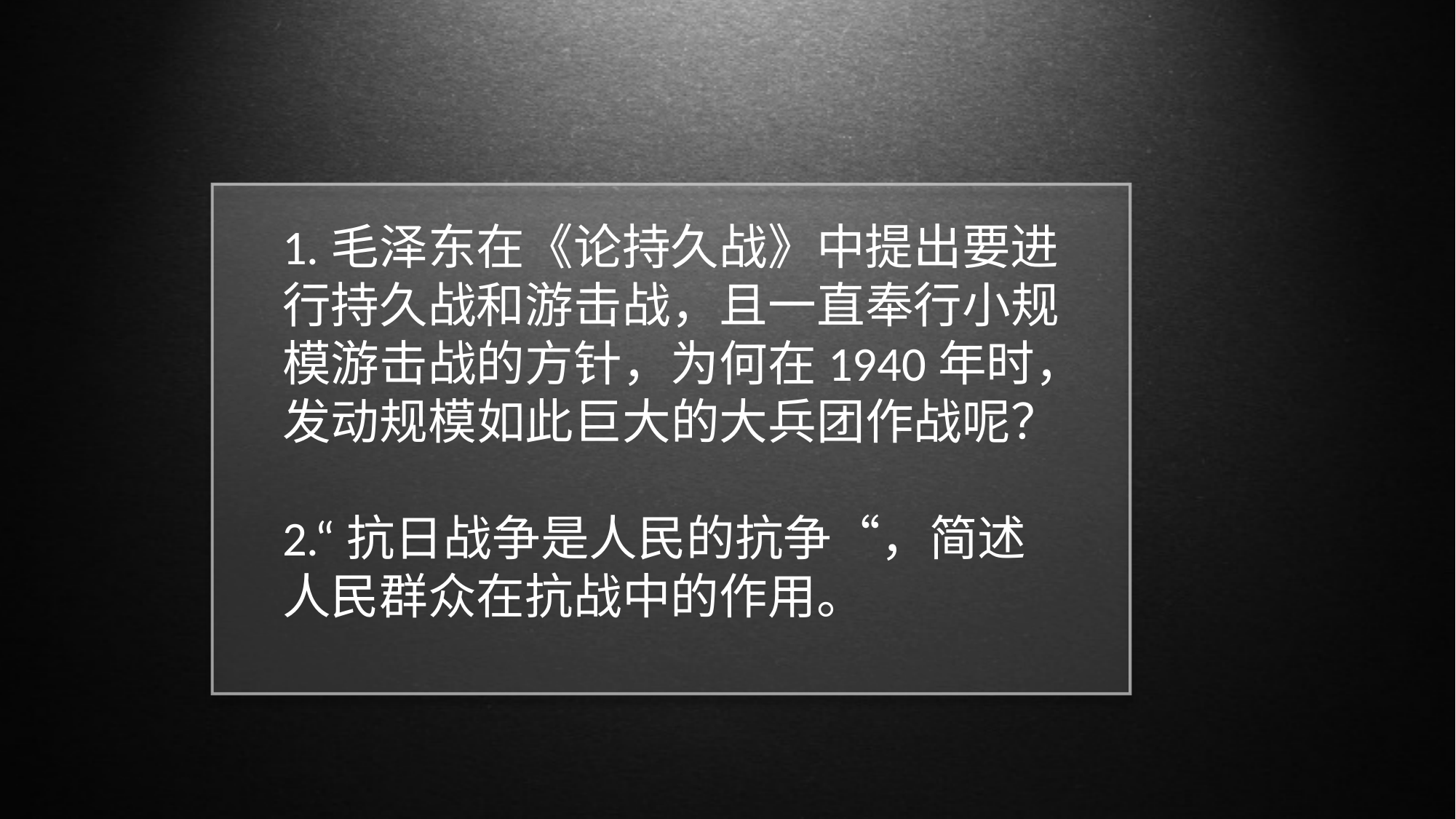

1.毛泽东在《论持久战》中提出要进行持久战和游击战，且一直奉行小规模游击战的方针，为何在1940年时，发动规模如此巨大的大兵团作战呢？

2.“抗日战争是人民的抗争“，简述人民群众在抗战中的作用。